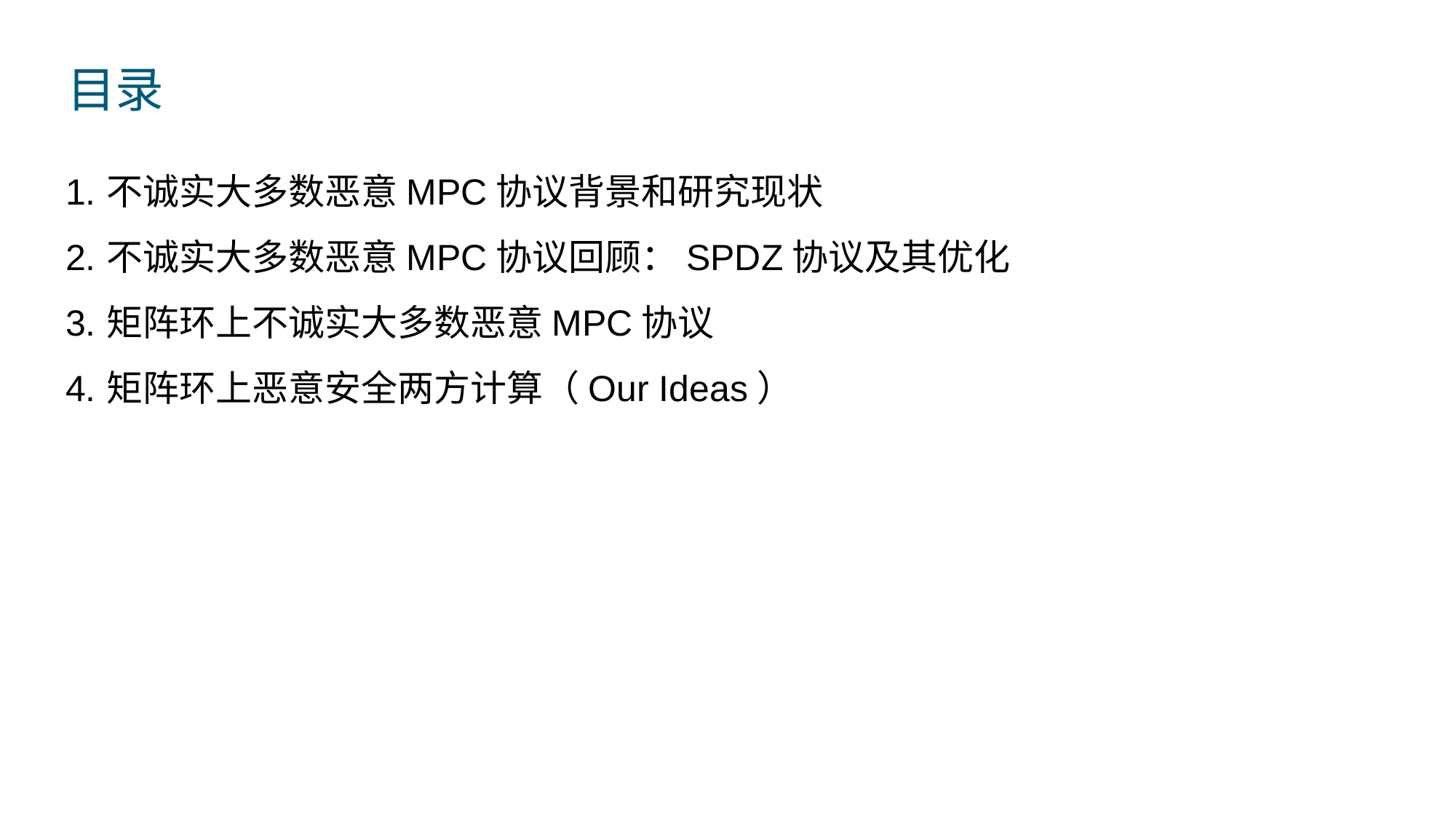

目录
不诚实大多数恶意MPC协议背景和研究现状
不诚实大多数恶意MPC协议回顾：SPDZ协议及其优化
矩阵环上不诚实大多数恶意MPC协议
矩阵环上恶意安全两方计算（Our Ideas）